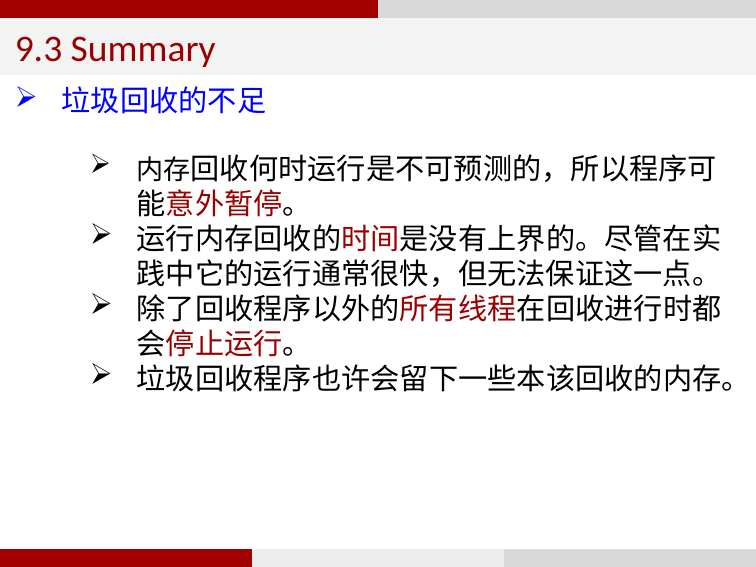

9.3 Summary
垃圾回收的不足

内存回收何时运行是不可预测的，所以程序可能意外暂停。
运行内存回收的时间是没有上界的。尽管在实践中它的运行通常很快，但无法保证这一点。
除了回收程序以外的所有线程在回收进行时都会停止运行。
垃圾回收程序也许会留下一些本该回收的内存。

80